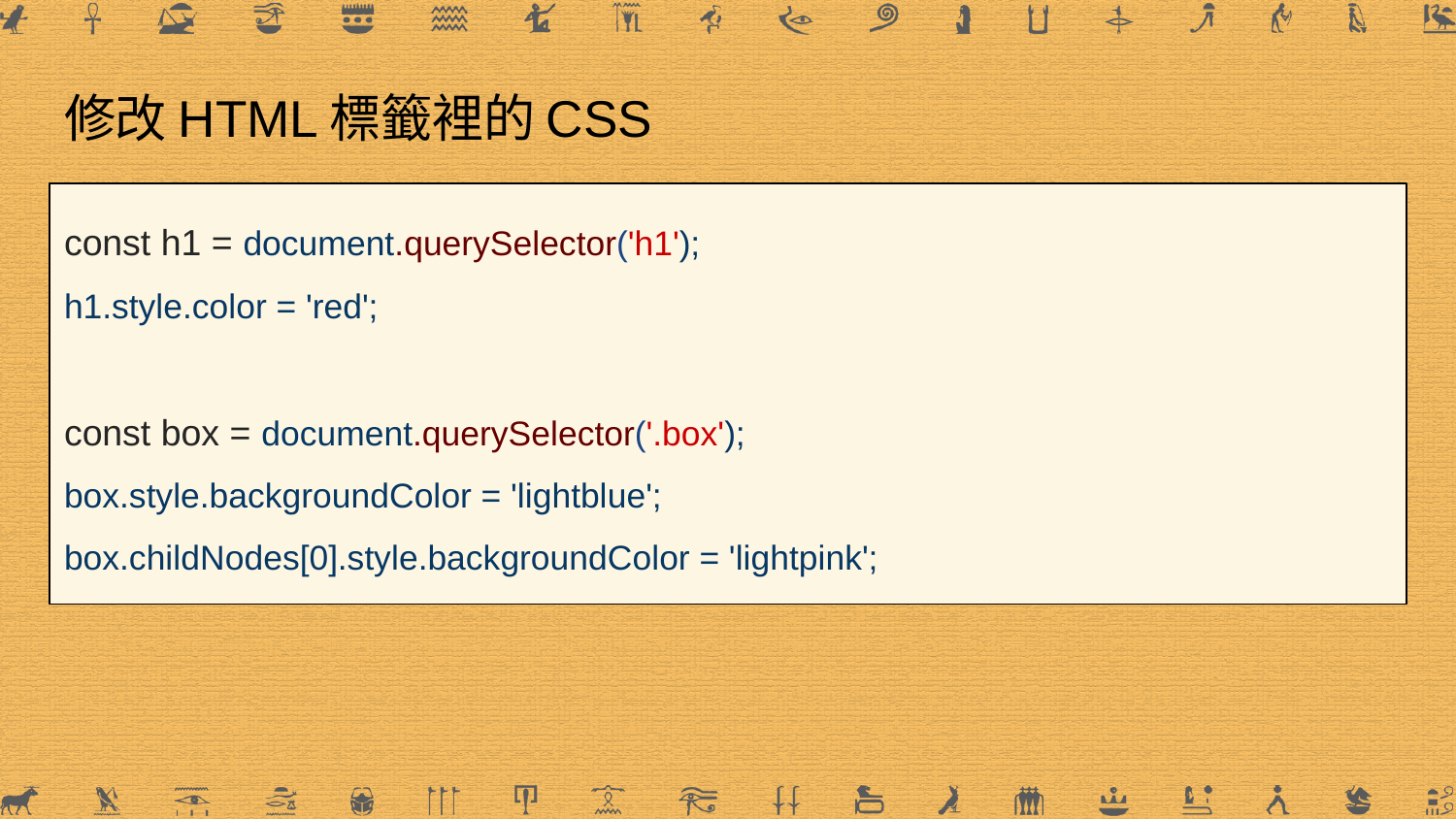

# 修改HTML標籤裡的CSS
const h1 = document.querySelector('h1');
h1.style.color = 'red';

const box = document.querySelector('.box');
box.style.backgroundColor = 'lightblue';
box.childNodes[0].style.backgroundColor = 'lightpink';